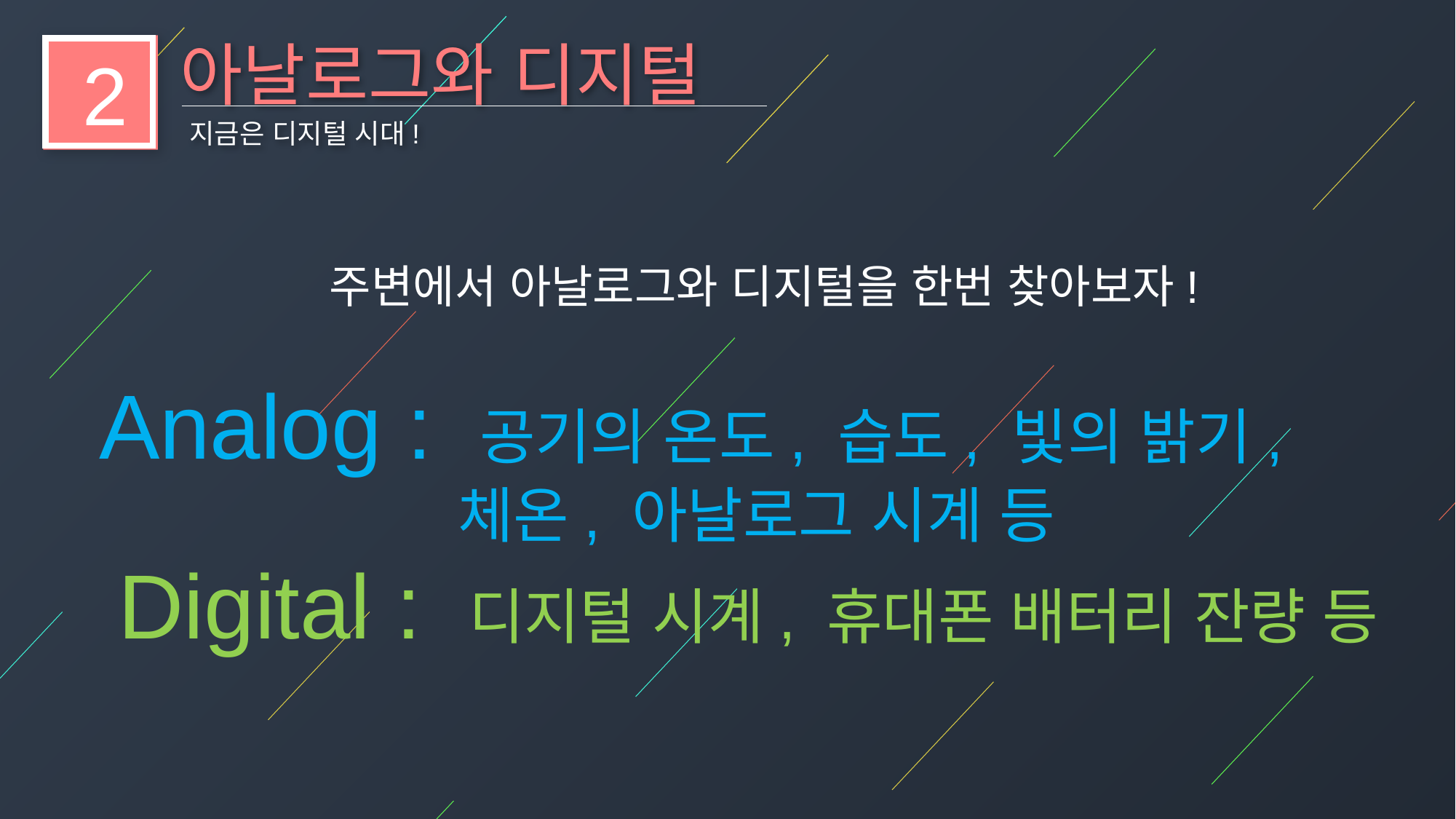

아날로그와 디지털

2
지금은 디지털 시대!
주변에서 아날로그와 디지털을 한번 찾아보자!
Analog : 공기의 온도, 습도, 빛의 밝기,
			 체온, 아날로그 시계 등
Digital : 디지털 시계, 휴대폰 배터리 잔량 등